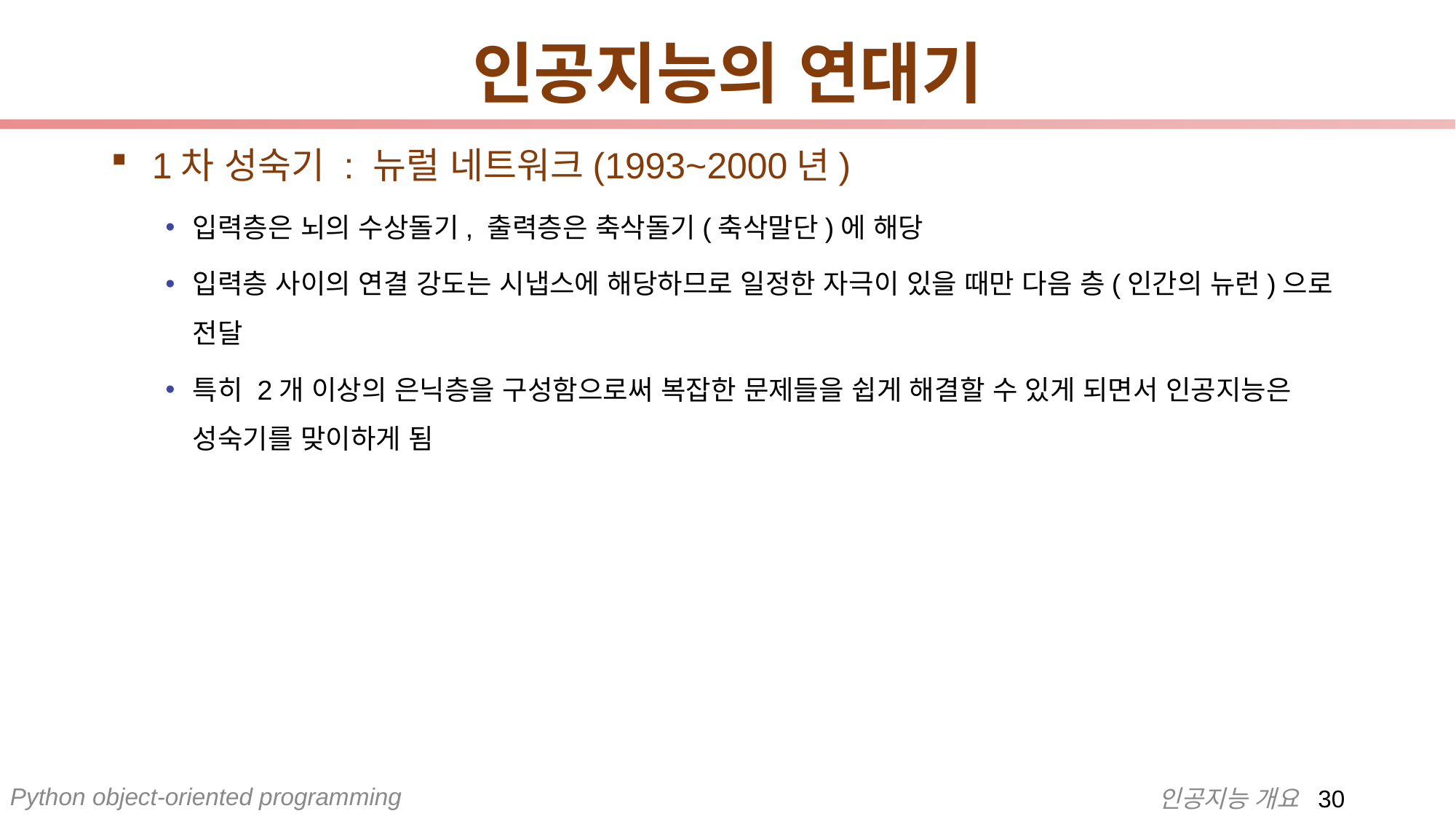

# 인공지능의 연대기
1차 성숙기 : 뉴럴 네트워크(1993~2000년)
입력층은 뇌의 수상돌기, 출력층은 축삭돌기(축삭말단)에 해당
입력층 사이의 연결 강도는 시냅스에 해당하므로 일정한 자극이 있을 때만 다음 층(인간의 뉴런)으로 전달
특히 2개 이상의 은닉층을 구성함으로써 복잡한 문제들을 쉽게 해결할 수 있게 되면서 인공지능은 성숙기를 맞이하게 됨